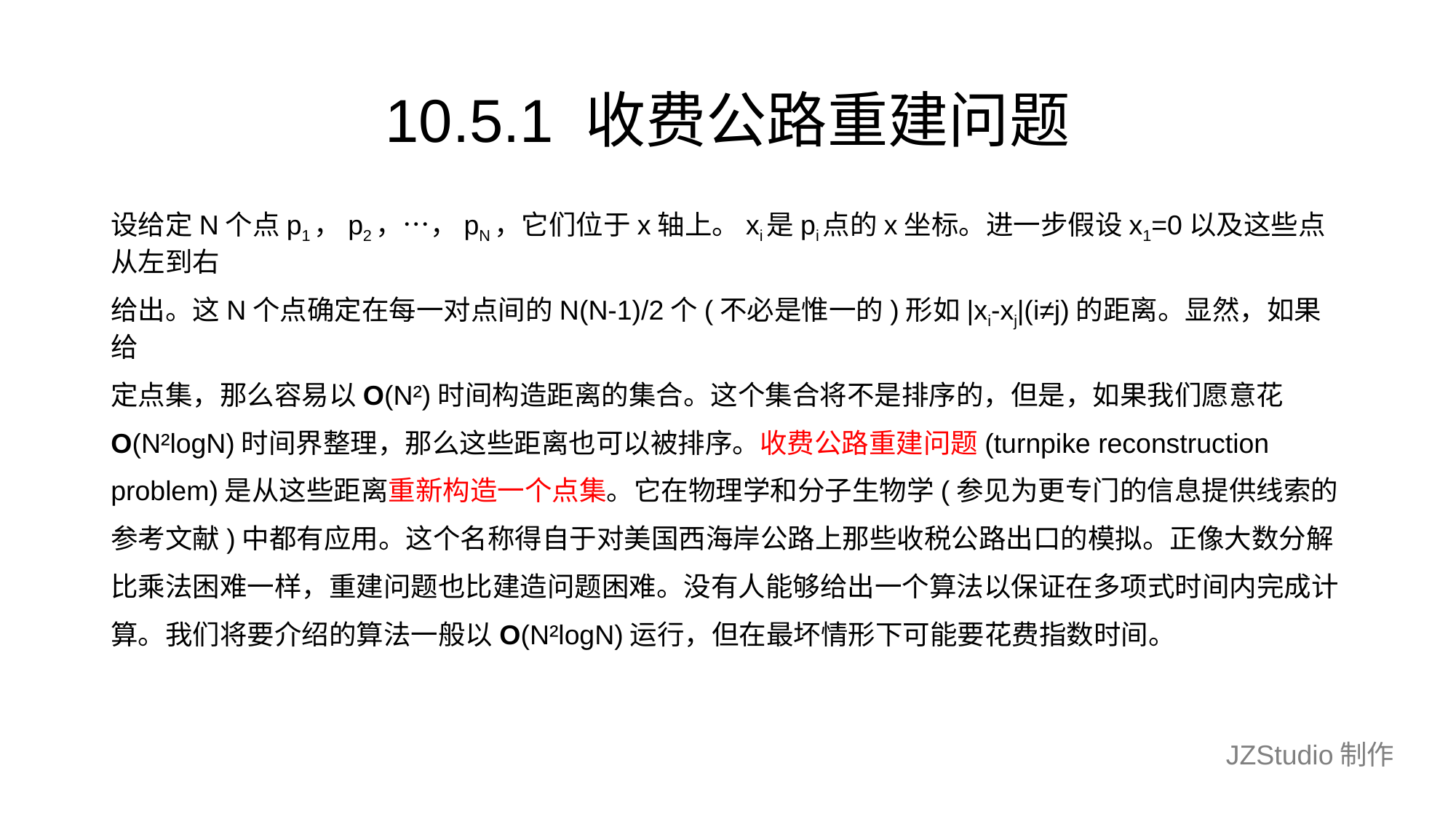

# 10.5.1 收费公路重建问题
设给定N个点p1，p2，…，pN，它们位于x轴上。xi是pi点的x坐标。进一步假设x1=0以及这些点从左到右
给出。这N个点确定在每一对点间的N(N-1)/2个(不必是惟一的)形如|xi-xj|(i≠j)的距离。显然，如果给
定点集，那么容易以O(N²)时间构造距离的集合。这个集合将不是排序的，但是，如果我们愿意花
O(N²logN)时间界整理，那么这些距离也可以被排序。收费公路重建问题(turnpike reconstruction
problem)是从这些距离重新构造一个点集。它在物理学和分子生物学(参见为更专门的信息提供线索的
参考文献)中都有应用。这个名称得自于对美国西海岸公路上那些收税公路出口的模拟。正像大数分解
比乘法困难一样，重建问题也比建造问题困难。没有人能够给出一个算法以保证在多项式时间内完成计
算。我们将要介绍的算法一般以O(N²logN)运行，但在最坏情形下可能要花费指数时间。